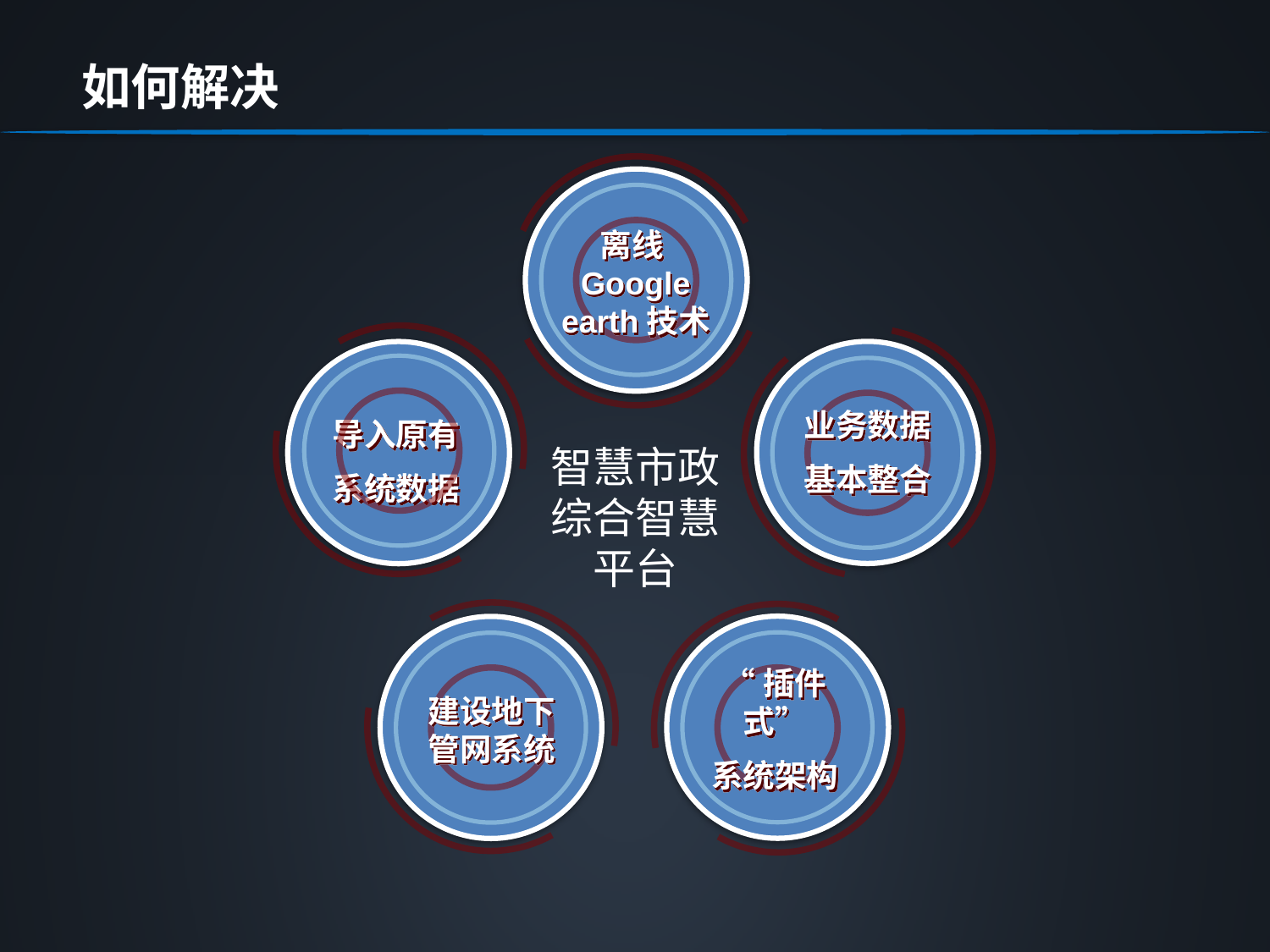

如何解决

离线Google earth技术

业务数据
基本整合
导入原有
系统数据
智慧市政综合智慧平台

“插件式”
系统架构
建设地下管网系统